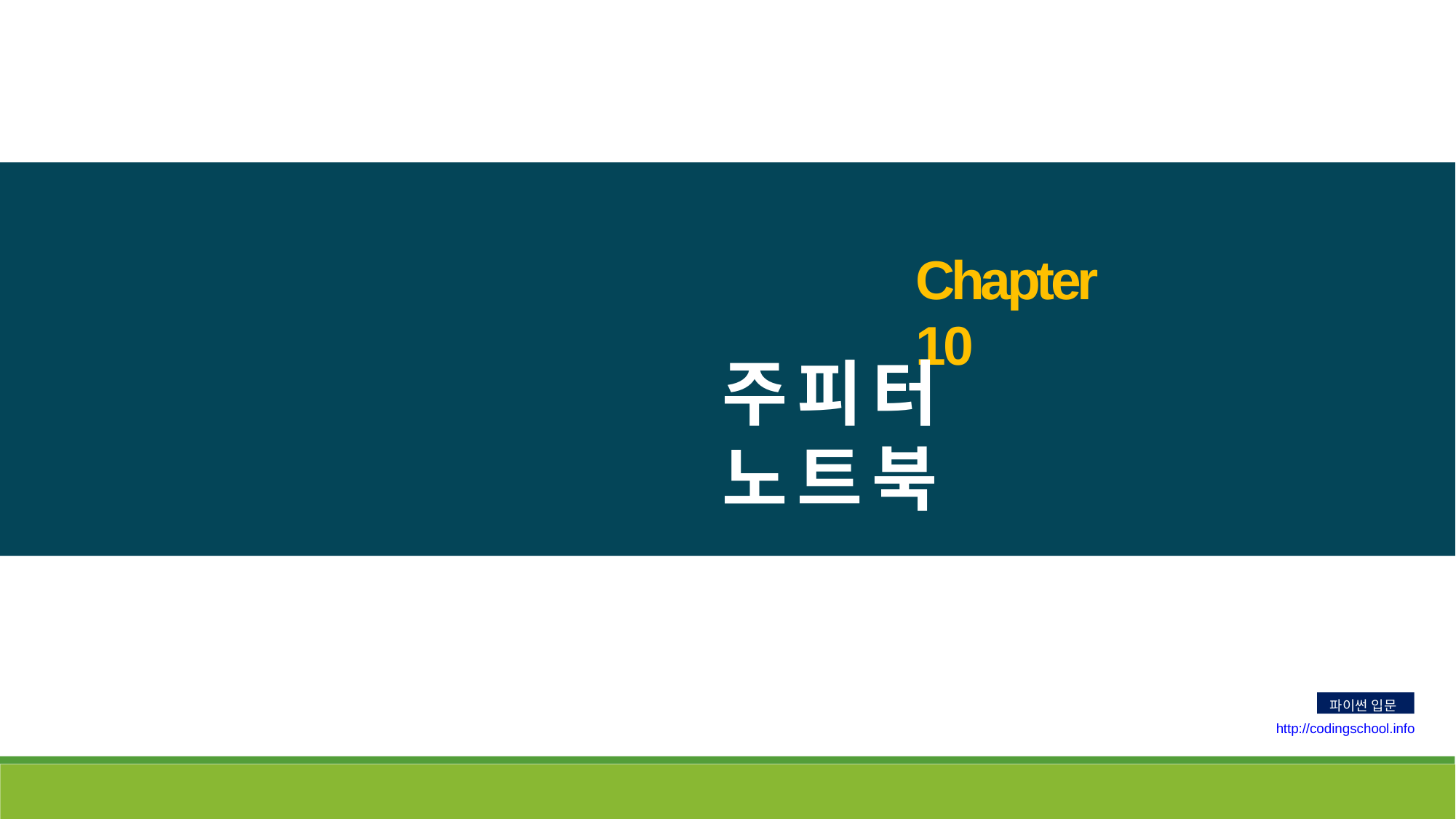

Chapter 10
주피터 노트북
파이썬 입문
http://codingschool.info